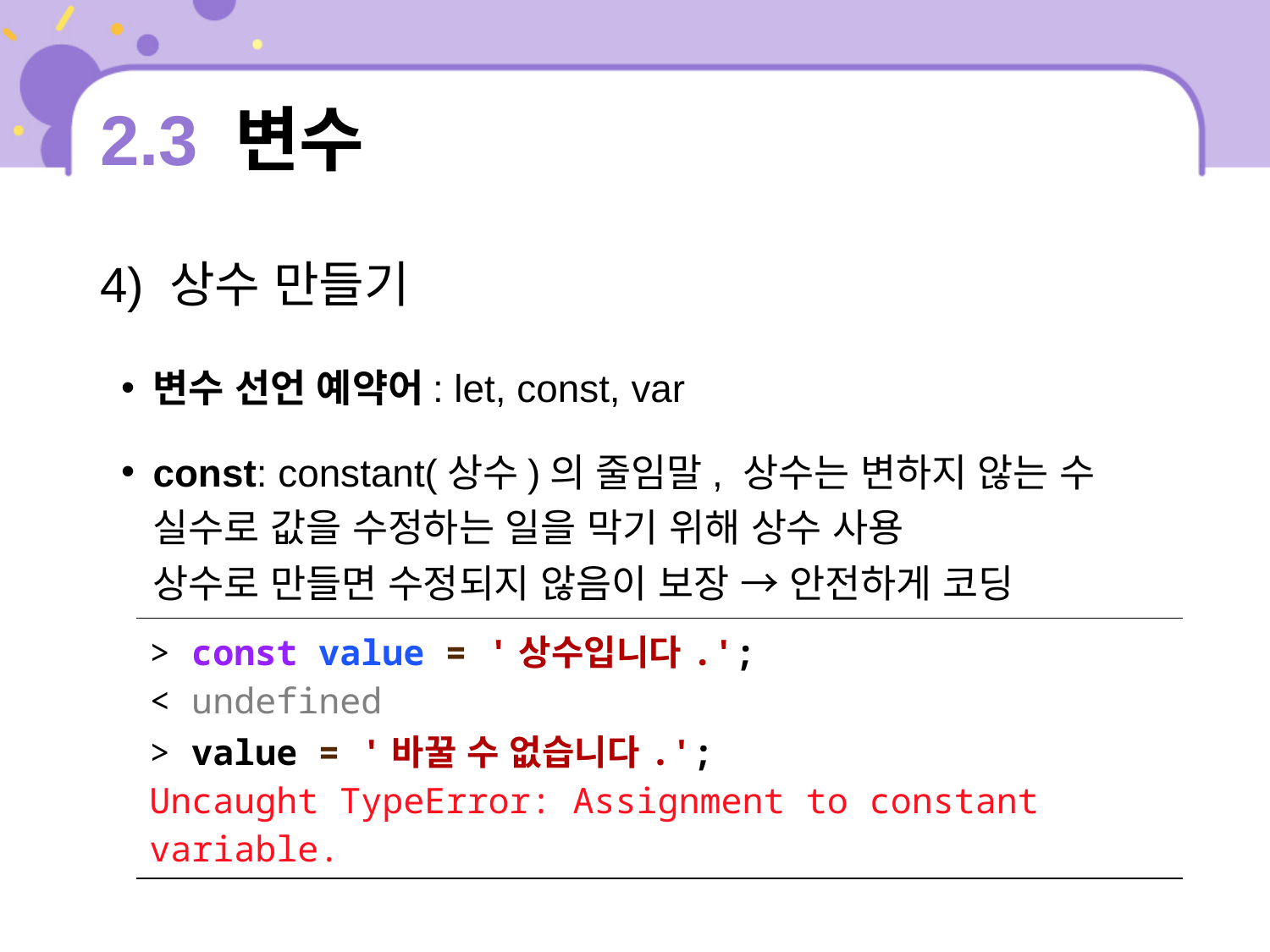

# 2.3 변수
4) 상수 만들기

변수 선언 예약어: let, const, var
const: constant(상수)의 줄임말, 상수는 변하지 않는 수
실수로 값을 수정하는 일을 막기 위해 상수 사용
상수로 만들면 수정되지 않음이 보장 → 안전하게 코딩

| > const value = '상수입니다.'; < undefined > value = '바꿀 수 없습니다.'; Uncaught TypeError: Assignment to constant variable. |
| --- |